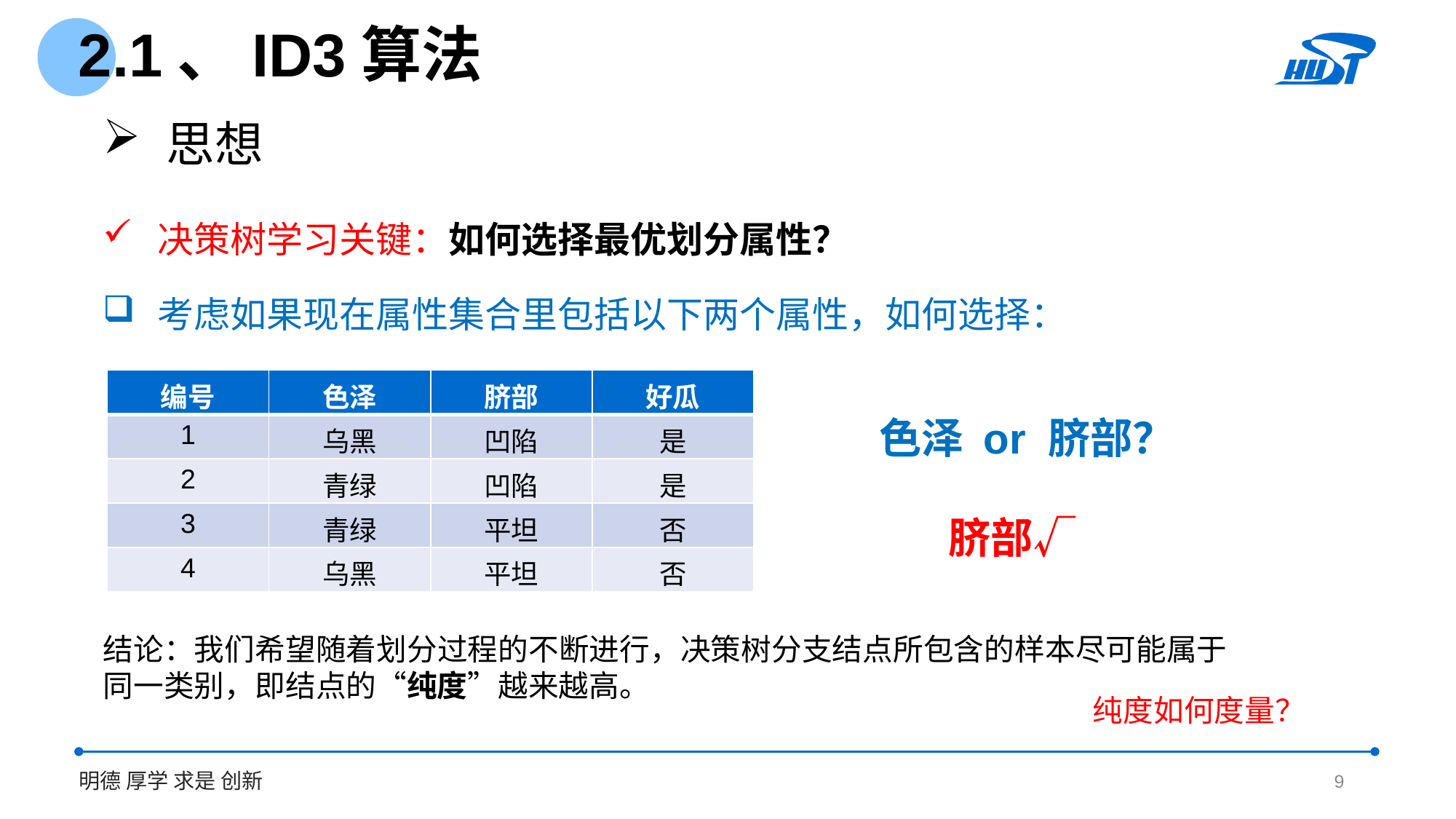

2.1、ID3算法
 思想
决策树学习关键：如何选择最优划分属性？
考虑如果现在属性集合里包括以下两个属性，如何选择：
| 编号 | 色泽 | 脐部 | 好瓜 |
| --- | --- | --- | --- |
| 1 | 乌黑 | 凹陷 | 是 |
| 2 | 青绿 | 凹陷 | 是 |
| 3 | 青绿 | 平坦 | 否 |
| 4 | 乌黑 | 平坦 | 否 |
色泽 or 脐部？
脐部√
结论：我们希望随着划分过程的不断进行，决策树分支结点所包含的样本尽可能属于同一类别，即结点的“纯度”越来越高。
纯度如何度量？
9